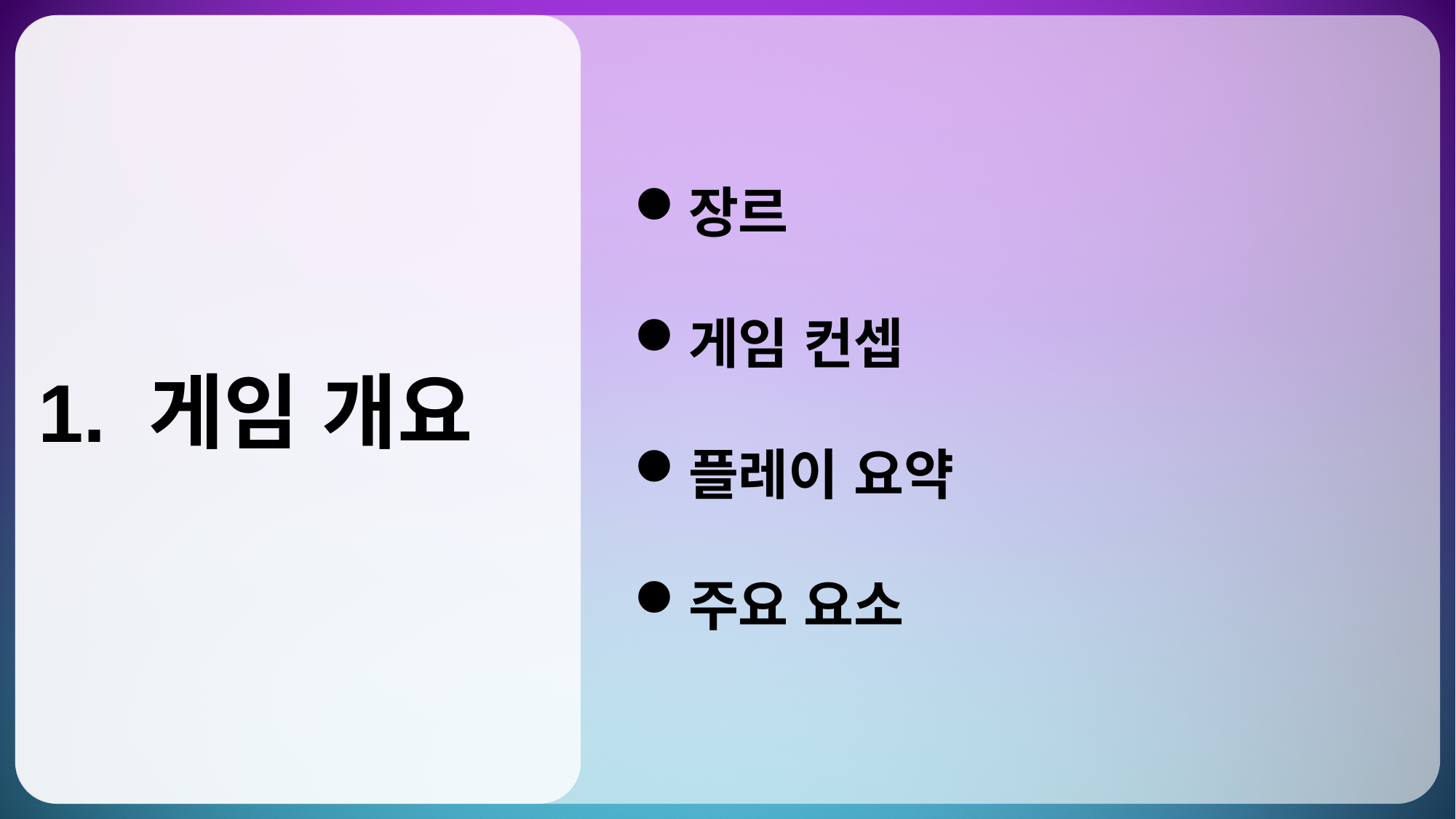

1. 게임 개요
장르

게임 컨셉

플레이 요약

주요 요소